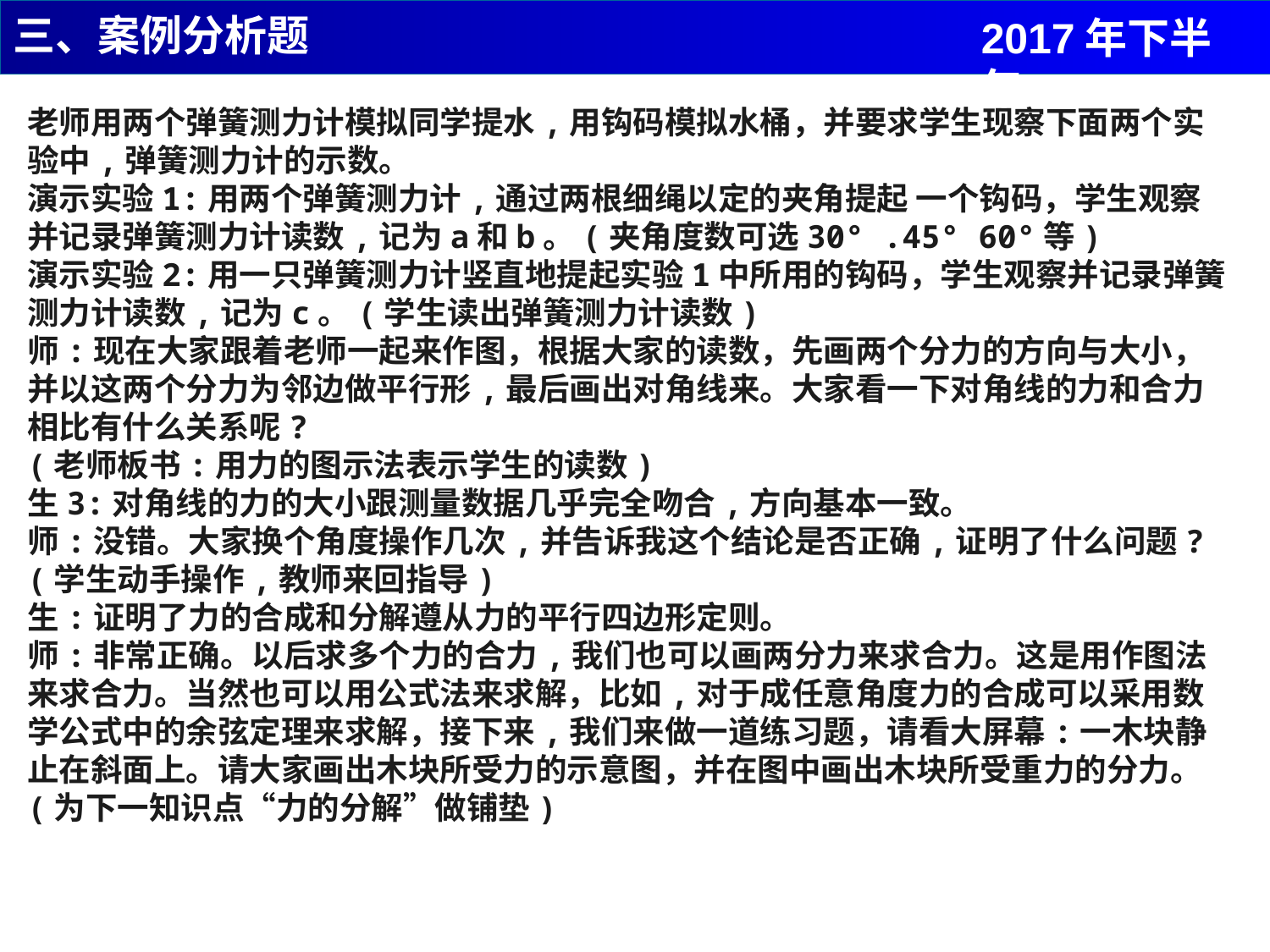

三、案例分析题
2017年下半年
老师用两个弹簧测力计模拟同学提水,用钩码模拟水桶，并要求学生现察下面两个实验中,弹簧测力计的示数。
演示实验1:用两个弹簧测力计,通过两根细绳以定的夹角提起 一个钩码，学生观察并记录弹簧测力计读数,记为a和b。(夹角度数可选30° .45° 60°等)
演示实验2:用一只弹簧测力计竖直地提起实验1中所用的钩码，学生观察并记录弹簧测力计读数,记为c。(学生读出弹簧测力计读数)
师:现在大家跟着老师一起来作图，根据大家的读数，先画两个分力的方向与大小，并以这两个分力为邻边做平行形,最后画出对角线来。大家看一下对角线的力和合力相比有什么关系呢?
(老师板书:用力的图示法表示学生的读数)
生3:对角线的力的大小跟测量数据几乎完全吻合,方向基本一致。
师:没错。大家换个角度操作几次,并告诉我这个结论是否正确,证明了什么问题?(学生动手操作,教师来回指导)
生:证明了力的合成和分解遵从力的平行四边形定则。
师:非常正确。以后求多个力的合力,我们也可以画两分力来求合力。这是用作图法来求合力。当然也可以用公式法来求解，比如,对于成任意角度力的合成可以采用数学公式中的余弦定理来求解，接下来,我们来做一道练习题，请看大屏幕:一木块静止在斜面上。请大家画出木块所受力的示意图，并在图中画出木块所受重力的分力。
(为下一知识点“力的分解”做铺垫)